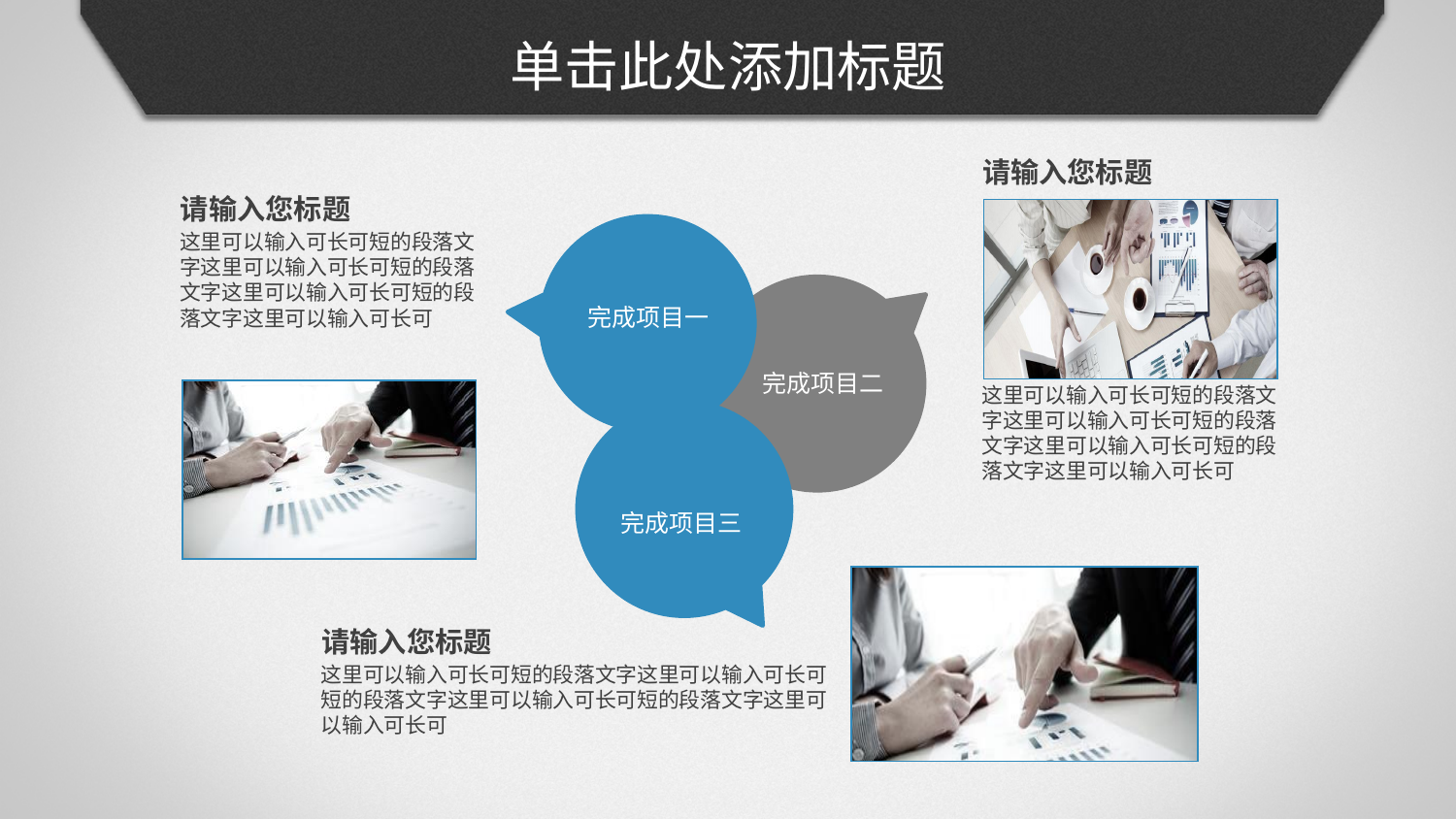

# 单击此处添加标题
请输入您标题
请输入您标题

这里可以输入可长可短的段落文字这里可以输入可长可短的段落文字这里可以输入可长可短的段落文字这里可以输入可长可

完成项目一
完成项目二
这里可以输入可长可短的段落文字这里可以输入可长可短的段落文字这里可以输入可长可短的段落文字这里可以输入可长可

完成项目三

请输入您标题
这里可以输入可长可短的段落文字这里可以输入可长可短的段落文字这里可以输入可长可短的段落文字这里可以输入可长可